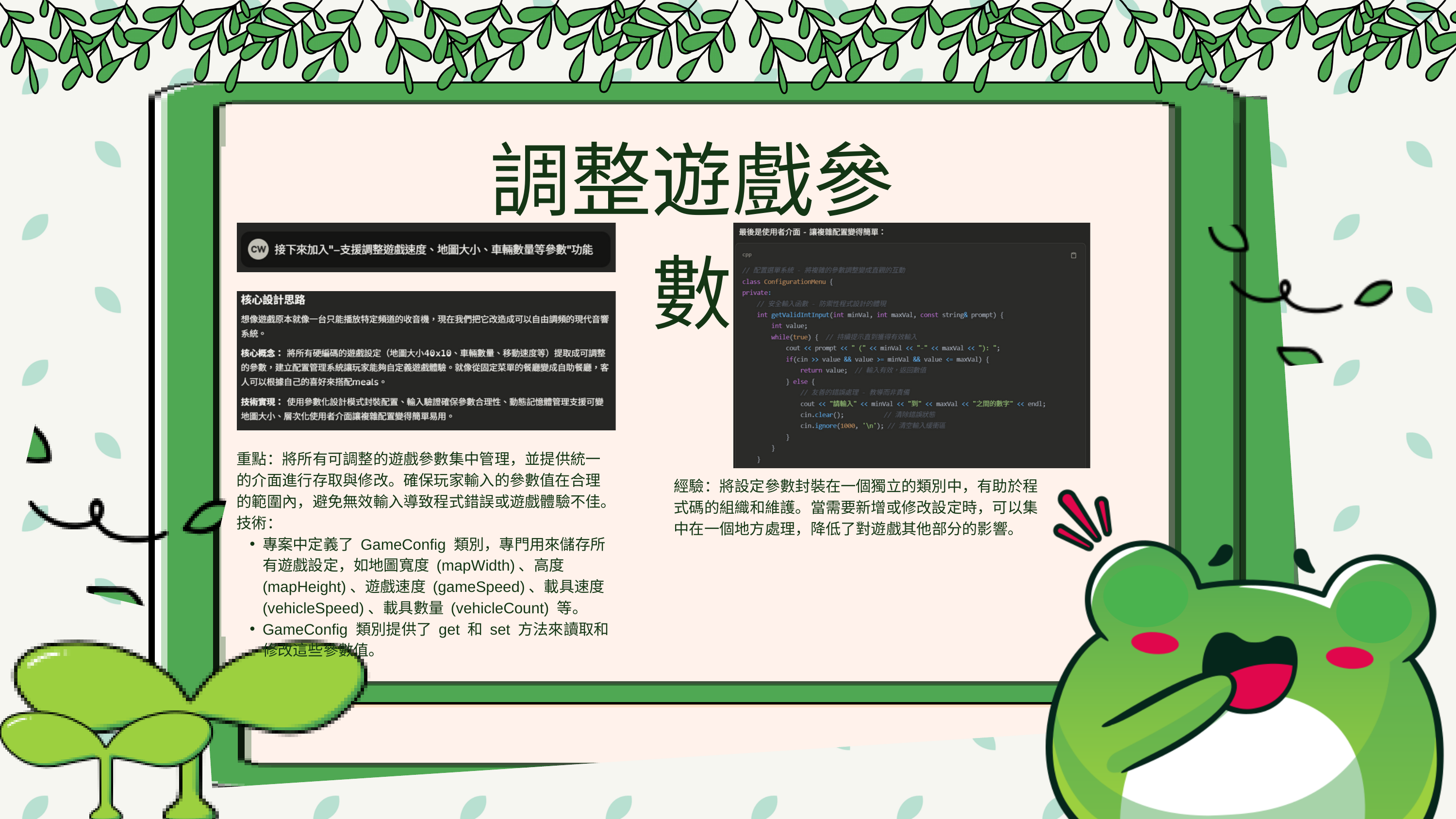

調整遊戲參數

重點：將所有可調整的遊戲參數集中管理，並提供統一的介面進行存取與修改。確保玩家輸入的參數值在合理的範圍內，避免無效輸入導致程式錯誤或遊戲體驗不佳。
技術：
專案中定義了 GameConfig 類別，專門用來儲存所有遊戲設定，如地圖寬度 (mapWidth)、高度 (mapHeight)、遊戲速度 (gameSpeed)、載具速度 (vehicleSpeed)、載具數量 (vehicleCount) 等。
GameConfig 類別提供了 get 和 set 方法來讀取和修改這些參數值。

經驗：將設定參數封裝在一個獨立的類別中，有助於程式碼的組織和維護。當需要新增或修改設定時，可以集中在一個地方處理，降低了對遊戲其他部分的影響。